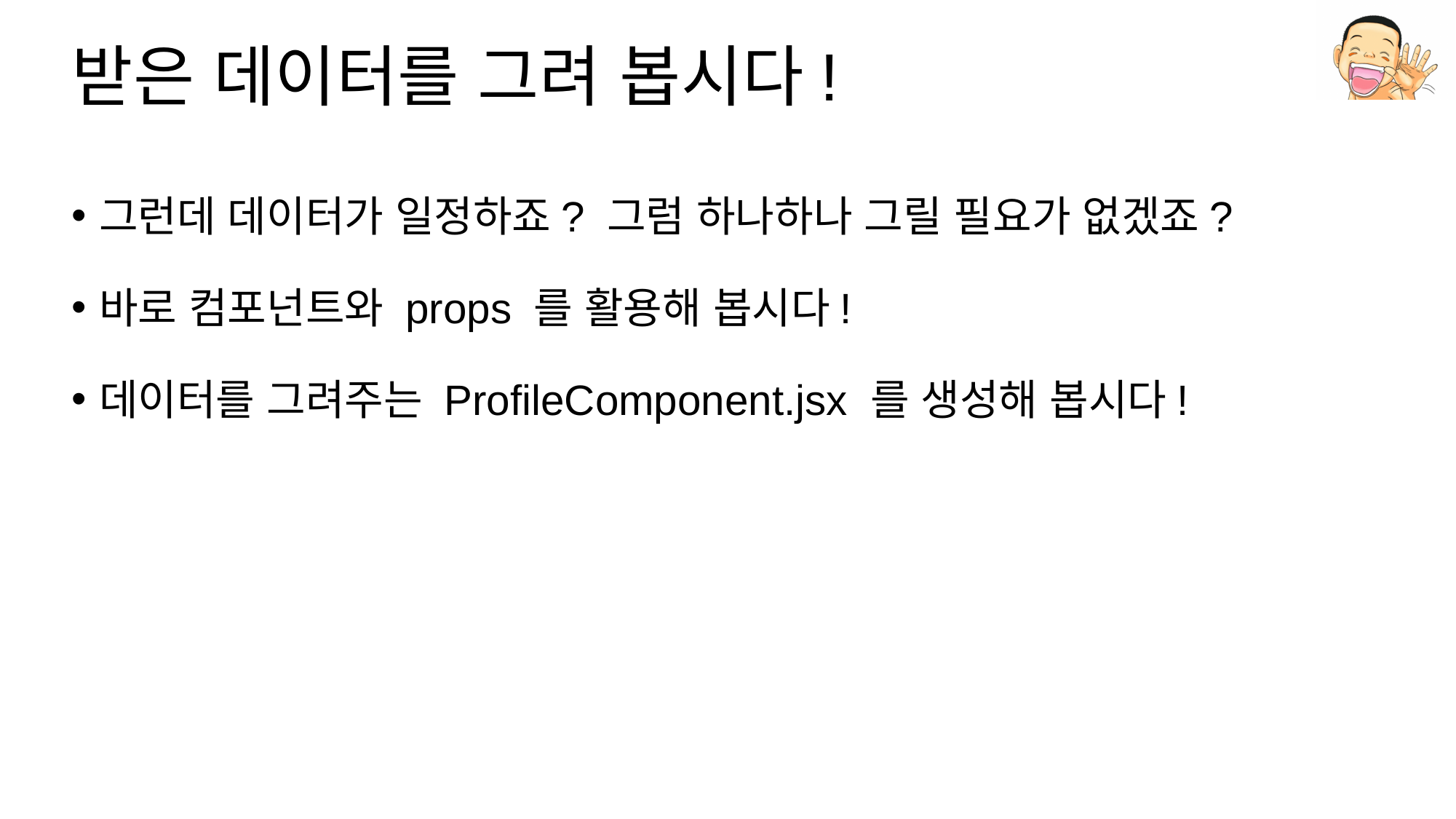

# 받은 데이터를 그려 봅시다!
그런데 데이터가 일정하죠? 그럼 하나하나 그릴 필요가 없겠죠?
바로 컴포넌트와 props 를 활용해 봅시다!
데이터를 그려주는 ProfileComponent.jsx 를 생성해 봅시다!